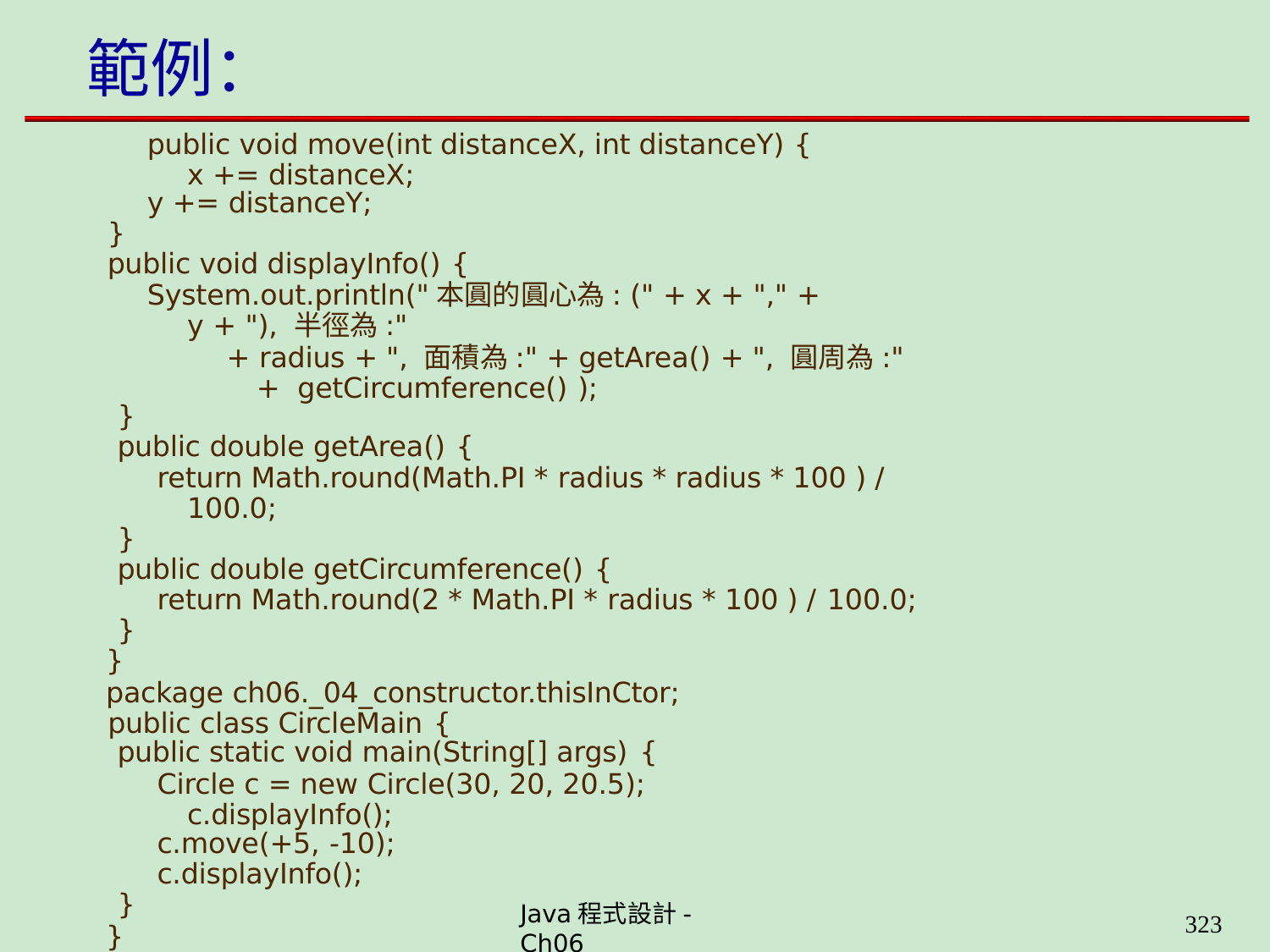

# 範例：
public void move(int distanceX, int distanceY) {  x += distanceX;
y += distanceY;
}
public void displayInfo() {
System.out.println("本圓的圓心為: (" + x + "," + y + "), 半徑為:"
+ radius + ", 面積為:" + getArea() + ", 圓周為:" +  getCircumference() );
}
public double getArea() {
return Math.round(Math.PI * radius * radius * 100 ) / 100.0;
}
public double getCircumference() {
return Math.round(2 * Math.PI * radius * 100 ) / 100.0;
}
}
package ch06._04_constructor.thisInCtor;  public class CircleMain {
public static void main(String[] args) {
Circle c = new Circle(30, 20, 20.5);  c.displayInfo();
c.move(+5, -10);
c.displayInfo();
}
}
Java程式設計-Ch06
323